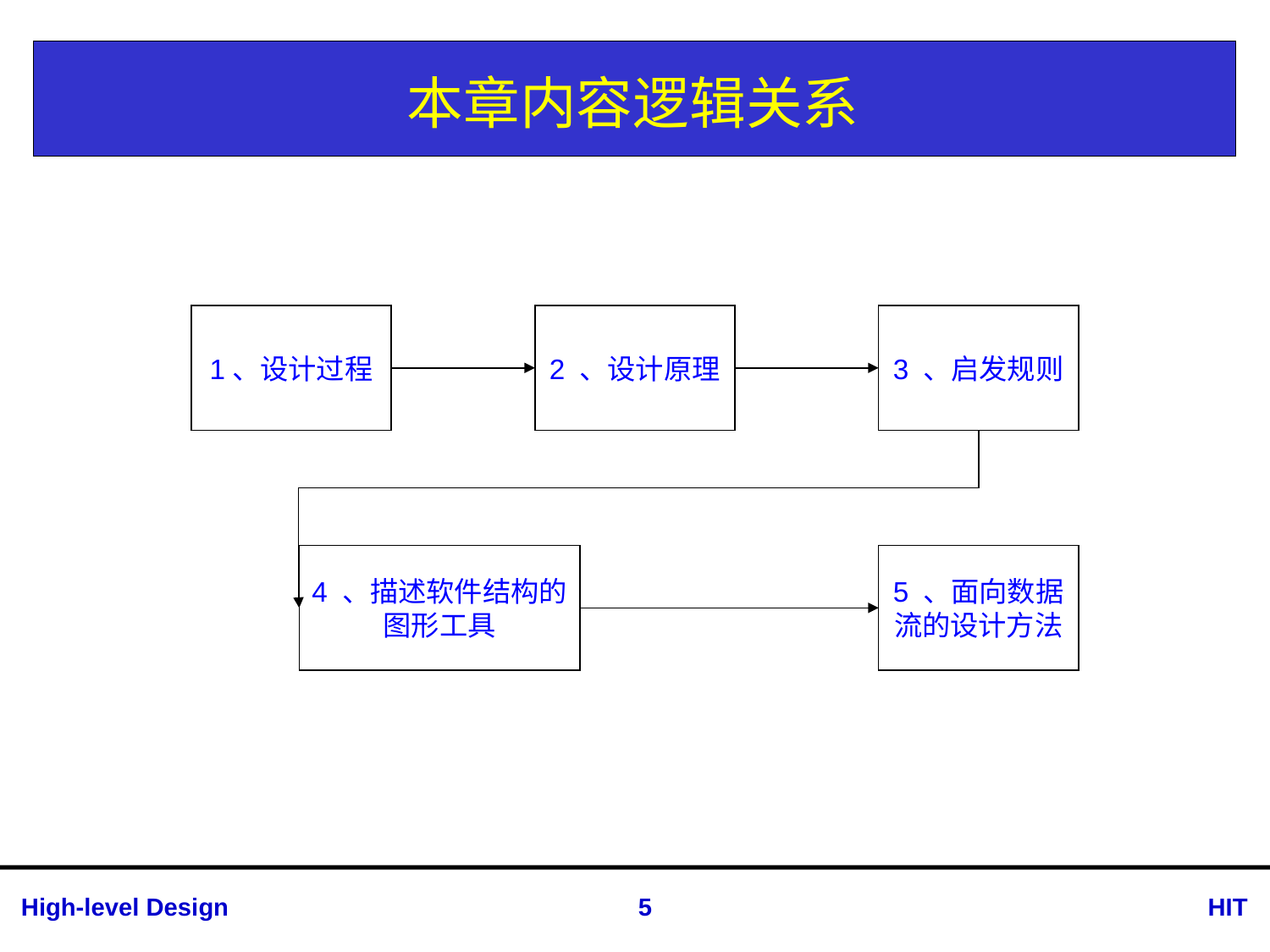

本章内容逻辑关系
2 、设计原理
3 、启发规则
1、设计过程
4 、描述软件结构的图形工具
5 、面向数据流的设计方法